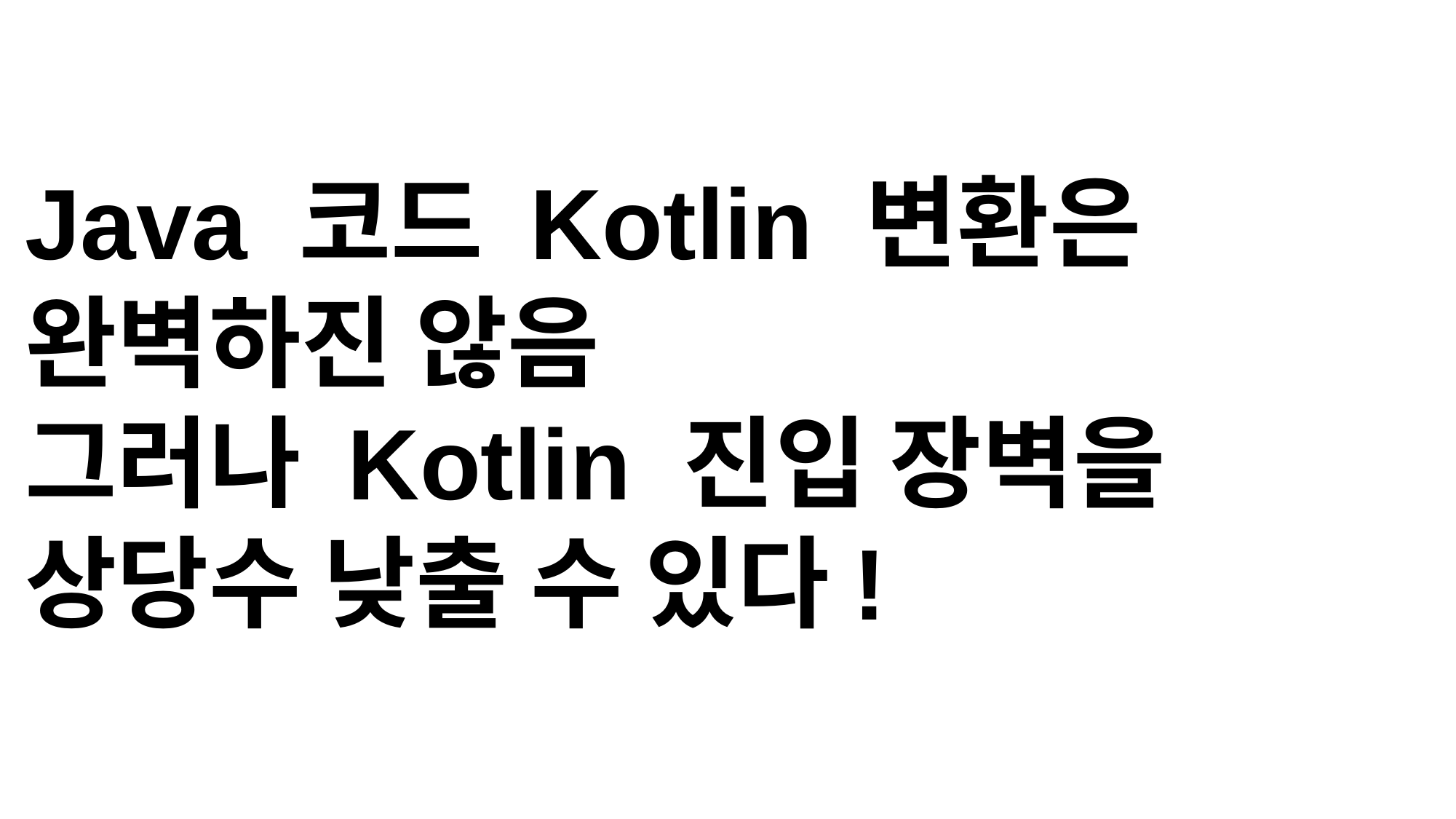

Java 코드 Kotlin 변환은 완벽하진 않음
그러나 Kotlin 진입 장벽을 상당수 낮출 수 있다!